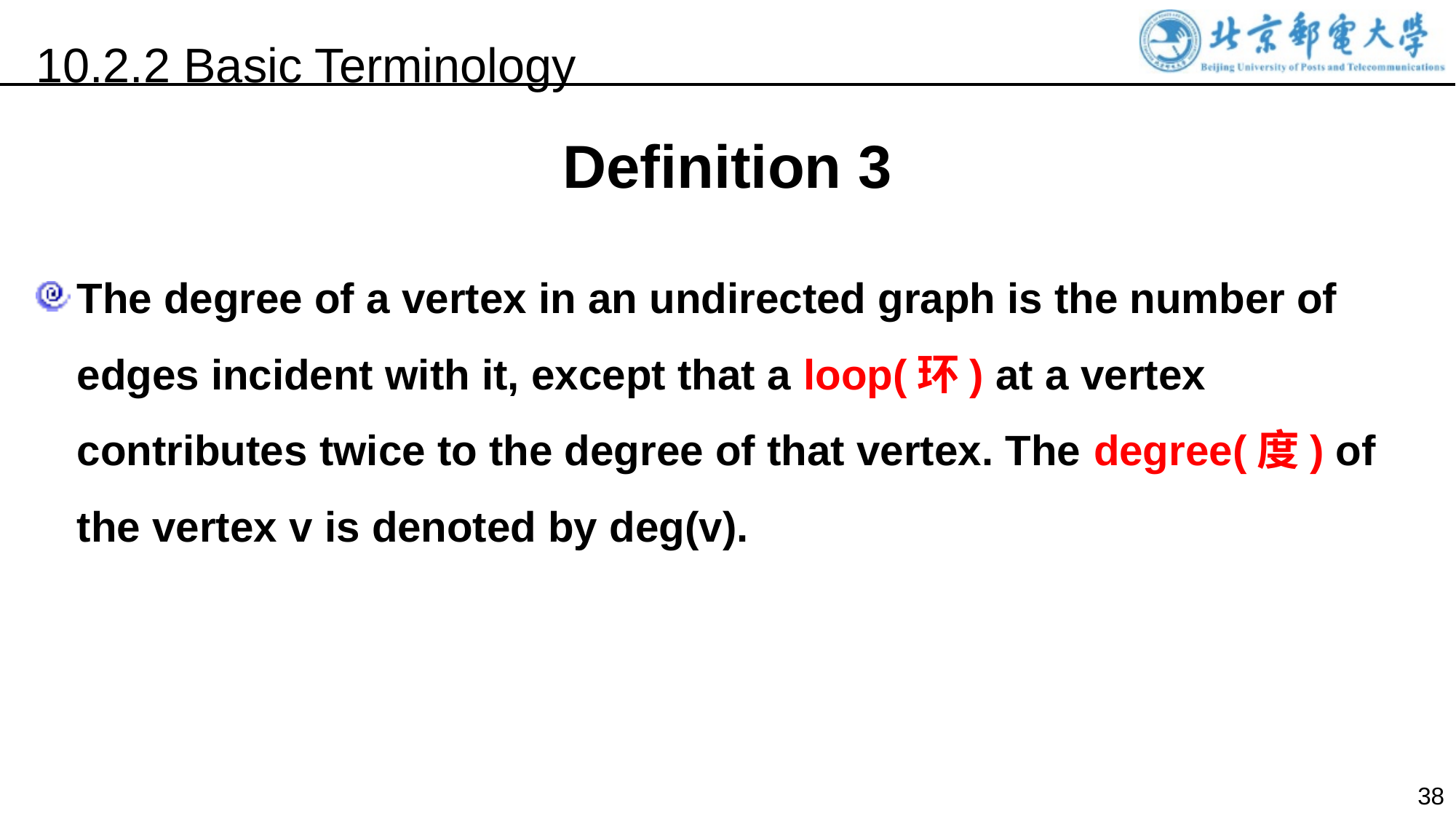

10.2.2 Basic Terminology
Definition 3
The degree of a vertex in an undirected graph is the number of edges incident with it, except that a loop(环) at a vertex contributes twice to the degree of that vertex. The degree(度) of the vertex v is denoted by deg(v).